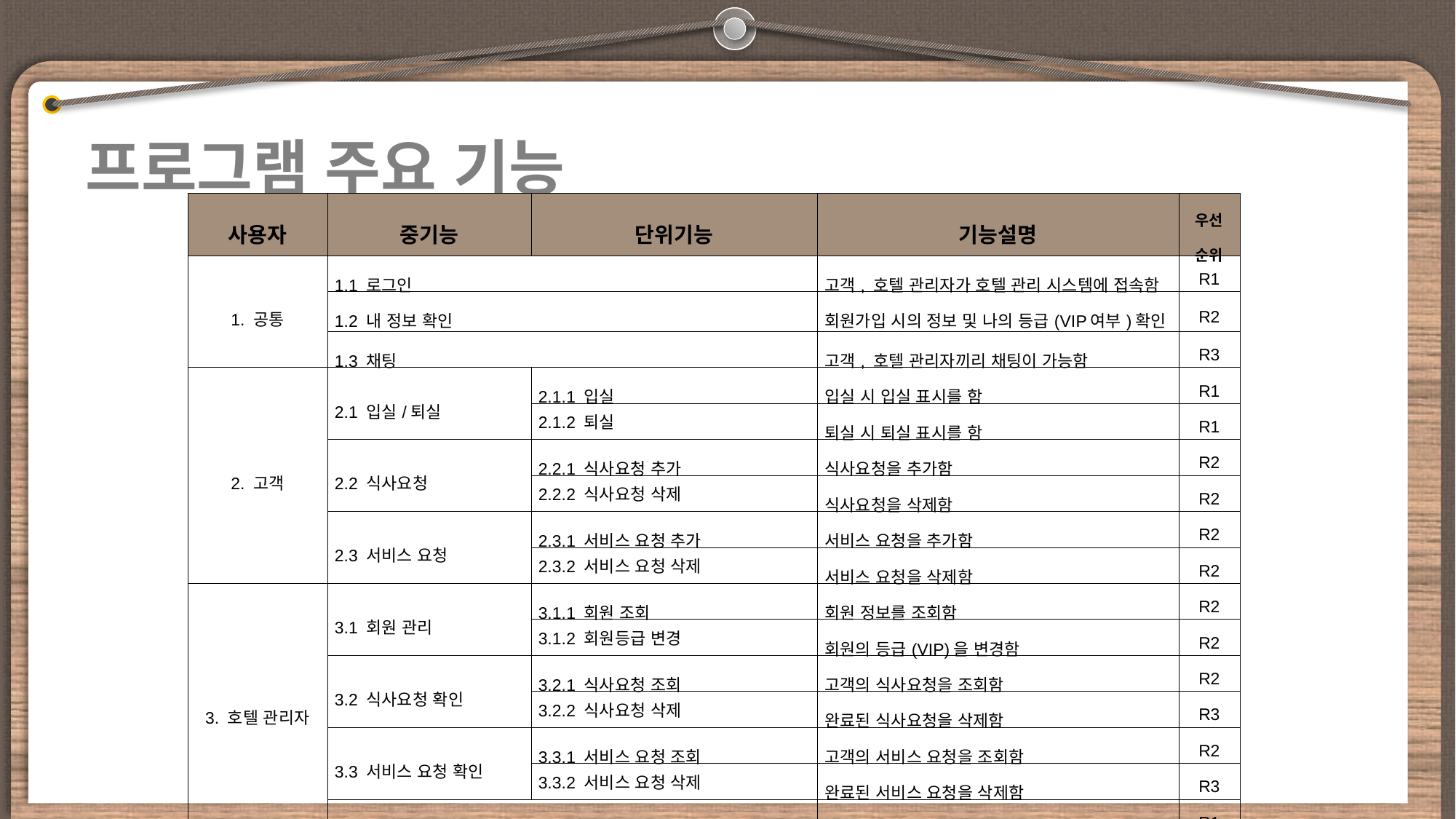

프로그램 주요 기능
| 사용자 | 중기능 | 단위기능 | 기능설명 | 우선 순위 |
| --- | --- | --- | --- | --- |
| 1. 공통 | 1.1 로그인 |  | 고객, 호텔 관리자가 호텔 관리 시스템에 접속함 | R1 |
|  | 1.2 내 정보 확인 |  | 회원가입 시의 정보 및 나의 등급(VIP여부)확인 | R2 |
|  | 1.3 채팅 |  | 고객, 호텔 관리자끼리 채팅이 가능함 | R3 |
| 2. 고객 | 2.1 입실/퇴실 | 2.1.1 입실 | 입실 시 입실 표시를 함 | R1 |
|  |  | 2.1.2 퇴실 | 퇴실 시 퇴실 표시를 함 | R1 |
|  | 2.2 식사요청 | 2.2.1 식사요청 추가 | 식사요청을 추가함 | R2 |
|  |  | 2.2.2 식사요청 삭제 | 식사요청을 삭제함 | R2 |
|  | 2.3 서비스 요청 | 2.3.1 서비스 요청 추가 | 서비스 요청을 추가함 | R2 |
|  |  | 2.3.2 서비스 요청 삭제 | 서비스 요청을 삭제함 | R2 |
| 3. 호텔 관리자 | 3.1 회원 관리 | 3.1.1 회원 조회 | 회원 정보를 조회함 | R2 |
|  |  | 3.1.2 회원등급 변경 | 회원의 등급(VIP)을 변경함 | R2 |
|  | 3.2 식사요청 확인 | 3.2.1 식사요청 조회 | 고객의 식사요청을 조회함 | R2 |
|  |  | 3.2.2 식사요청 삭제 | 완료된 식사요청을 삭제함 | R3 |
|  | 3.3 서비스 요청 확인 | 3.3.1 서비스 요청 조회 | 고객의 서비스 요청을 조회함 | R2 |
|  |  | 3.3.2 서비스 요청 삭제 | 완료된 서비스 요청을 삭제함 | R3 |
|  | 3.4 입실/퇴실 조회 |  | 입실/퇴실을 조회함 | R1 |